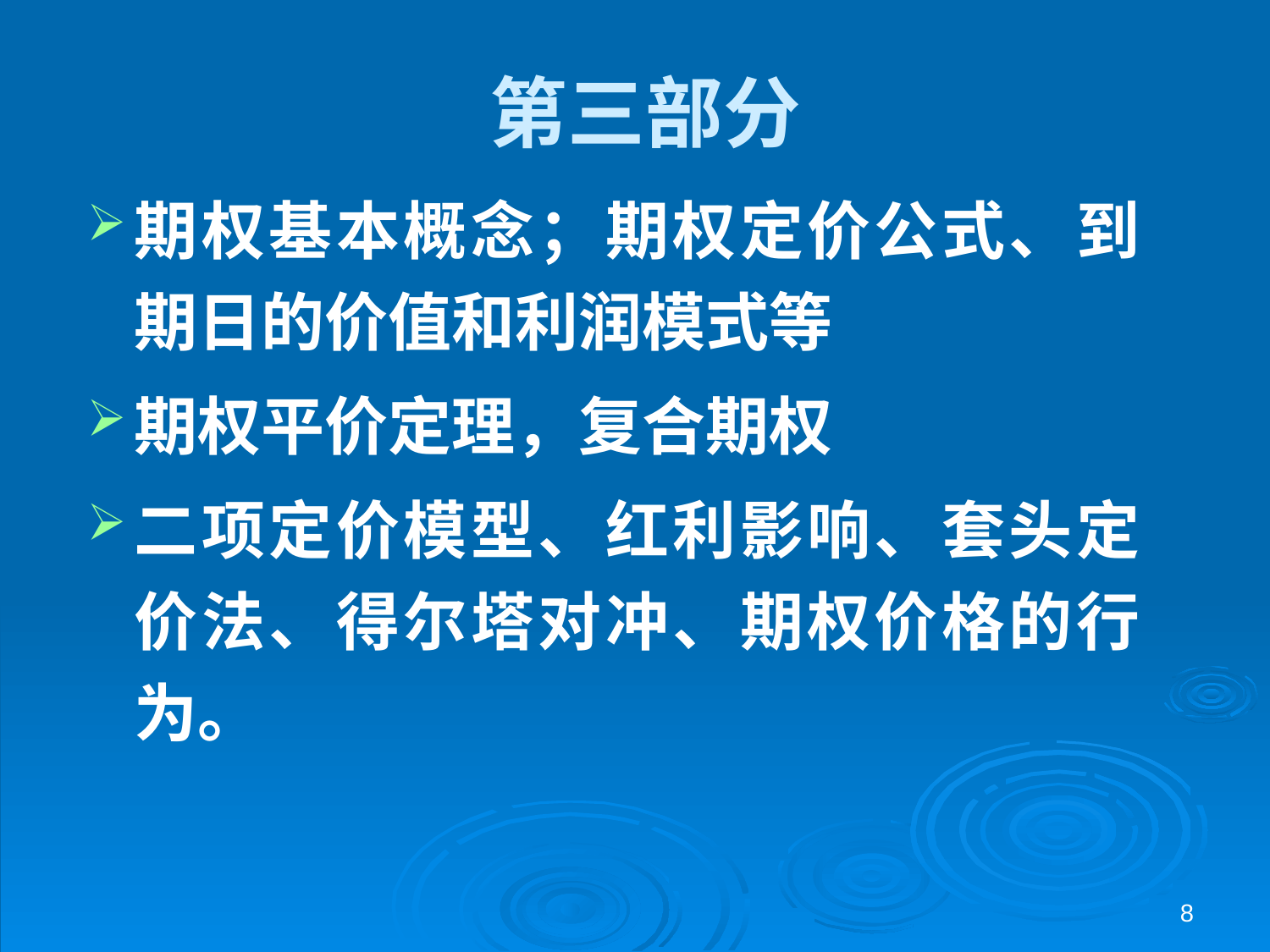

# 第三部分
期权基本概念；期权定价公式、到期日的价值和利润模式等
期权平价定理，复合期权
二项定价模型、红利影响、套头定价法、得尔塔对冲、期权价格的行为。
8